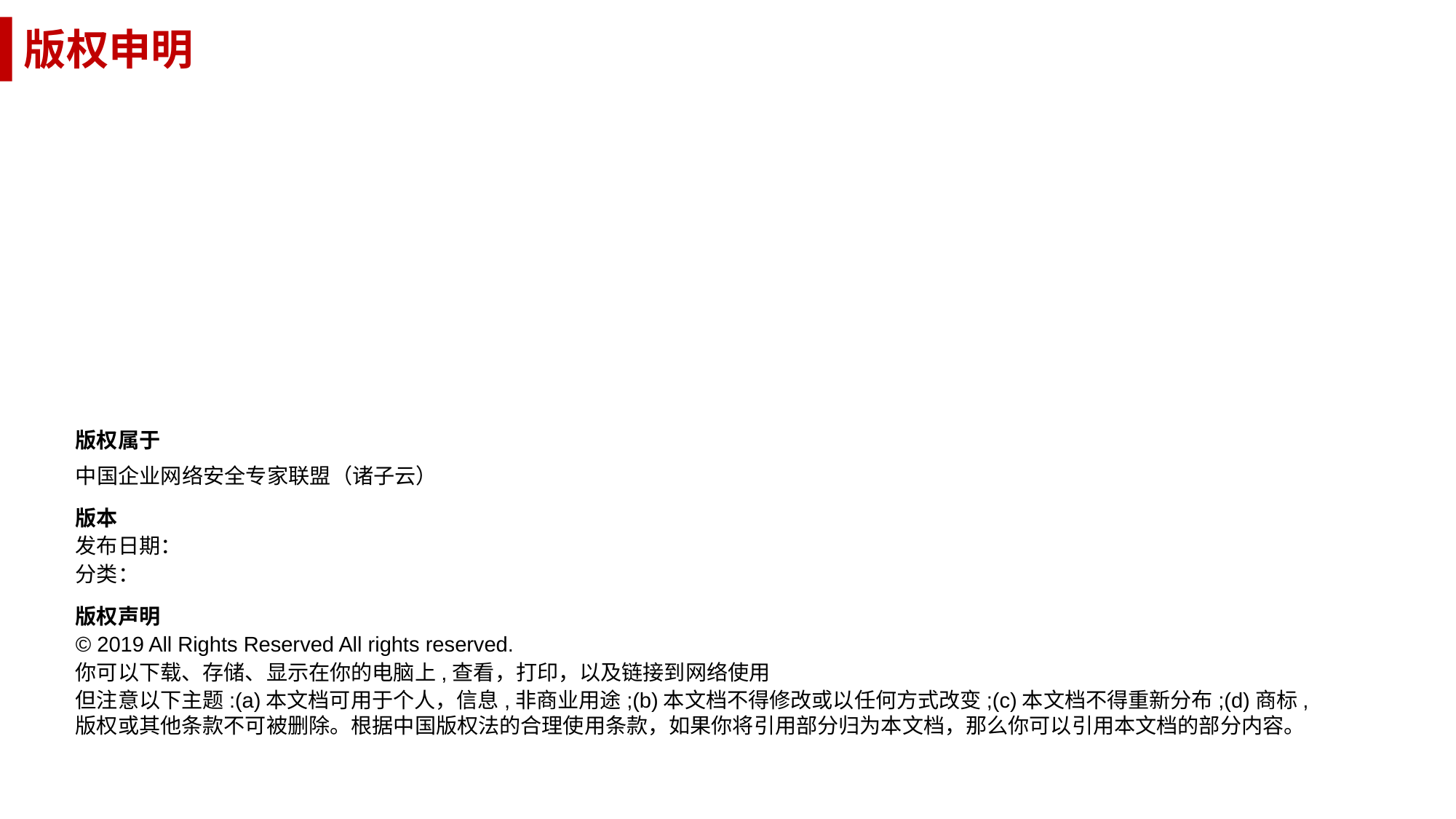

版权申明
版权属于

中国企业网络安全专家联盟（诸子云）

版本
发布日期：
分类：

版权声明
© 2019 All Rights Reserved All rights reserved.
你可以下载、存储、显示在你的电脑上,查看，打印，以及链接到网络使用
但注意以下主题:(a)本文档可用于个人，信息,非商业用途;(b)本文档不得修改或以任何方式改变;(c)本文档不得重新分布;(d)商标,版权或其他条款不可被删除。根据中国版权法的合理使用条款，如果你将引用部分归为本文档，那么你可以引用本文档的部分内容。